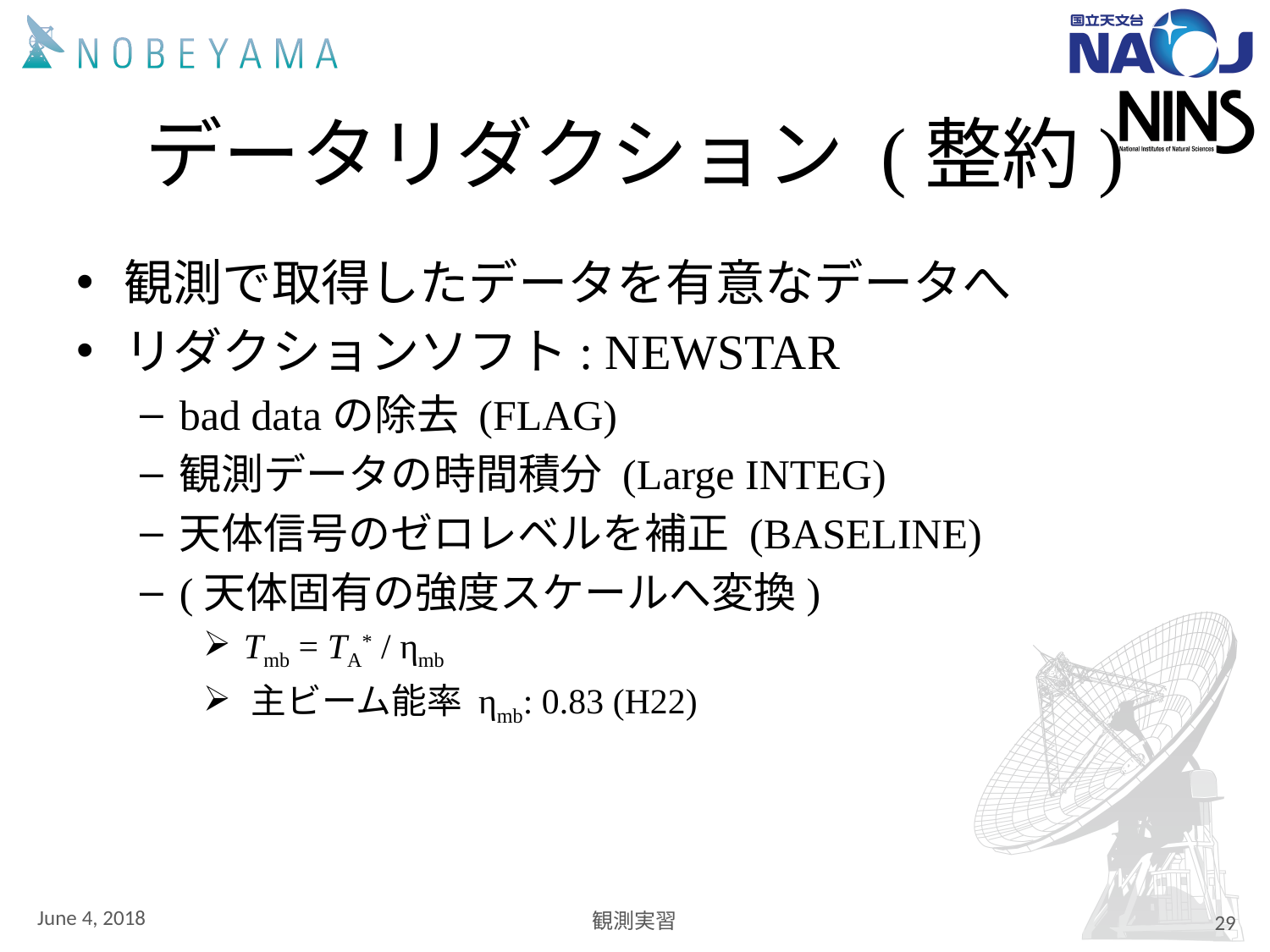

# データリダクション (整約)
観測で取得したデータを有意なデータへ
リダクションソフト: NEWSTAR
bad dataの除去 (FLAG)
観測データの時間積分 (Large INTEG)
天体信号のゼロレベルを補正 (BASELINE)
(天体固有の強度スケールへ変換)
 Tmb = TA* / ηmb
 主ビーム能率 ηmb: 0.83 (H22)
June 4, 2018
観測実習
29